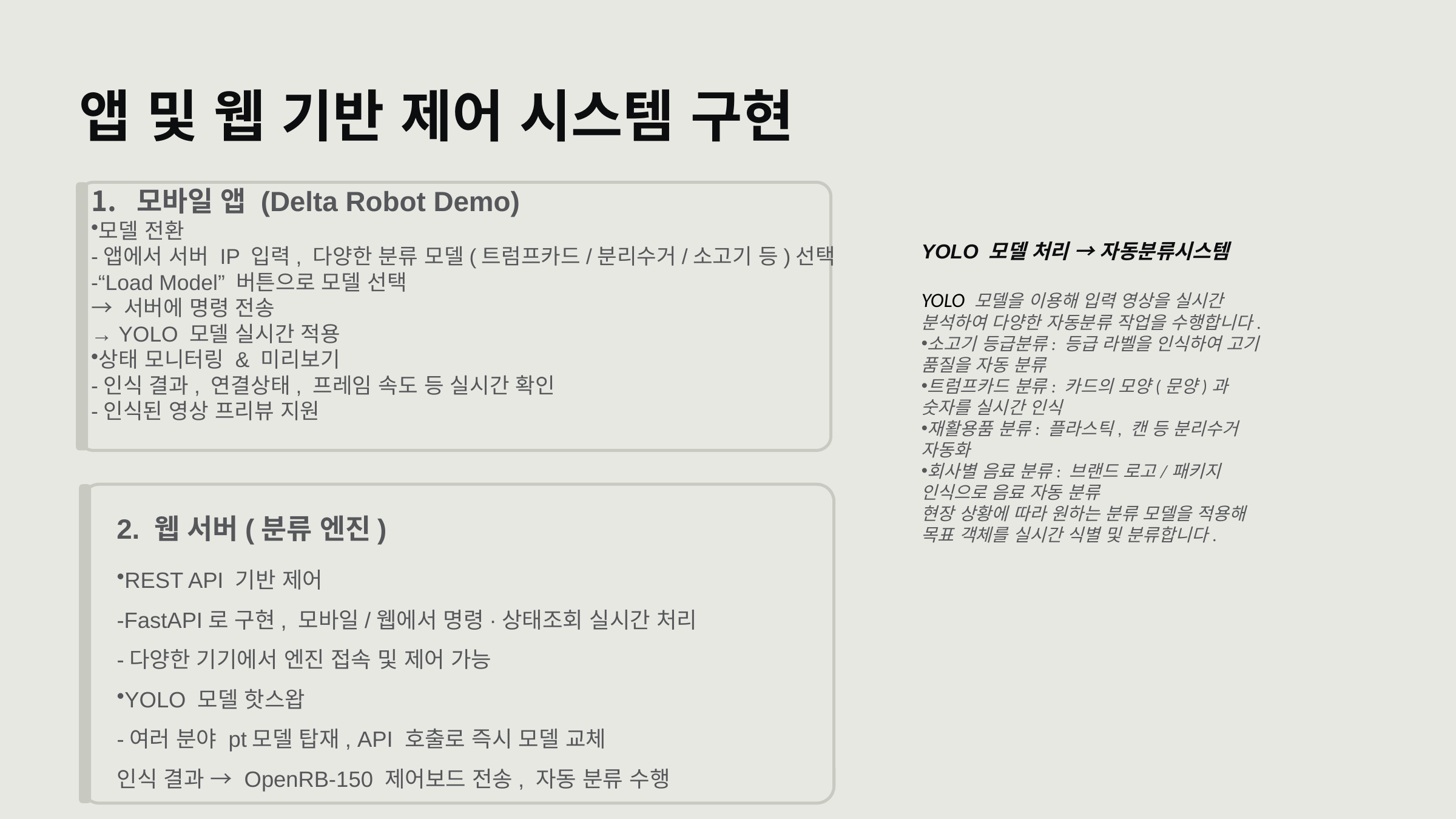

앱 및 웹 기반 제어 시스템 구현

모바일 앱 (Delta Robot Demo)
모델 전환
-앱에서 서버 IP 입력, 다양한 분류 모델(트럼프카드/분리수거/소고기 등)선택
-“Load Model” 버튼으로 모델 선택
→ 서버에 명령 전송
→ YOLO 모델 실시간 적용
상태 모니터링 & 미리보기
-인식 결과, 연결상태, 프레임 속도 등 실시간 확인
-인식된 영상 프리뷰 지원

YOLO 모델 처리 → 자동분류시스템

YOLO 모델을 이용해 입력 영상을 실시간 분석하여 다양한 자동분류 작업을 수행합니다.
소고기 등급분류: 등급 라벨을 인식하여 고기 품질을 자동 분류
트럼프카드 분류: 카드의 모양(문양)과 숫자를 실시간 인식
재활용품 분류: 플라스틱, 캔 등 분리수거 자동화
회사별 음료 분류: 브랜드 로고/패키지 인식으로 음료 자동 분류
현장 상황에 따라 원하는 분류 모델을 적용해 목표 객체를 실시간 식별 및 분류합니다.

2. 웹 서버(분류 엔진)
REST API 기반 제어
-FastAPI로 구현, 모바일/웹에서 명령·상태조회 실시간 처리
-다양한 기기에서 엔진 접속 및 제어 가능
YOLO 모델 핫스왑
-여러 분야 pt모델 탑재, API 호출로 즉시 모델 교체
인식 결과 → OpenRB-150 제어보드 전송, 자동 분류 수행